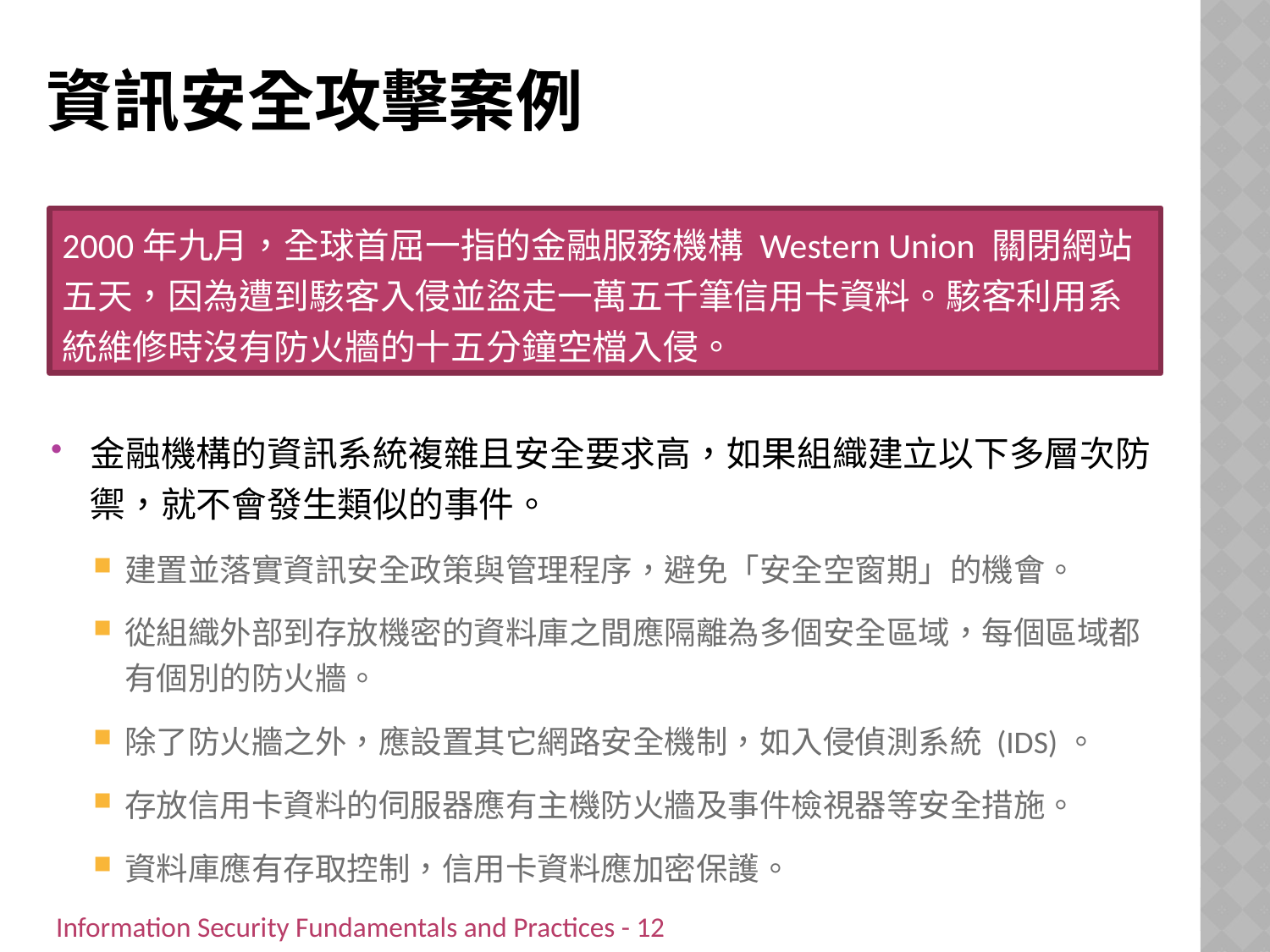

# 資訊安全攻擊案例
2000年九月，全球首屈一指的金融服務機構 Western Union 關閉網站五天，因為遭到駭客入侵並盜走一萬五千筆信用卡資料。駭客利用系統維修時沒有防火牆的十五分鐘空檔入侵。
金融機構的資訊系統複雜且安全要求高，如果組織建立以下多層次防禦，就不會發生類似的事件。
建置並落實資訊安全政策與管理程序，避免「安全空窗期」的機會。
從組織外部到存放機密的資料庫之間應隔離為多個安全區域，每個區域都有個別的防火牆。
除了防火牆之外，應設置其它網路安全機制，如入侵偵測系統 (IDS)。
存放信用卡資料的伺服器應有主機防火牆及事件檢視器等安全措施。
資料庫應有存取控制，信用卡資料應加密保護。